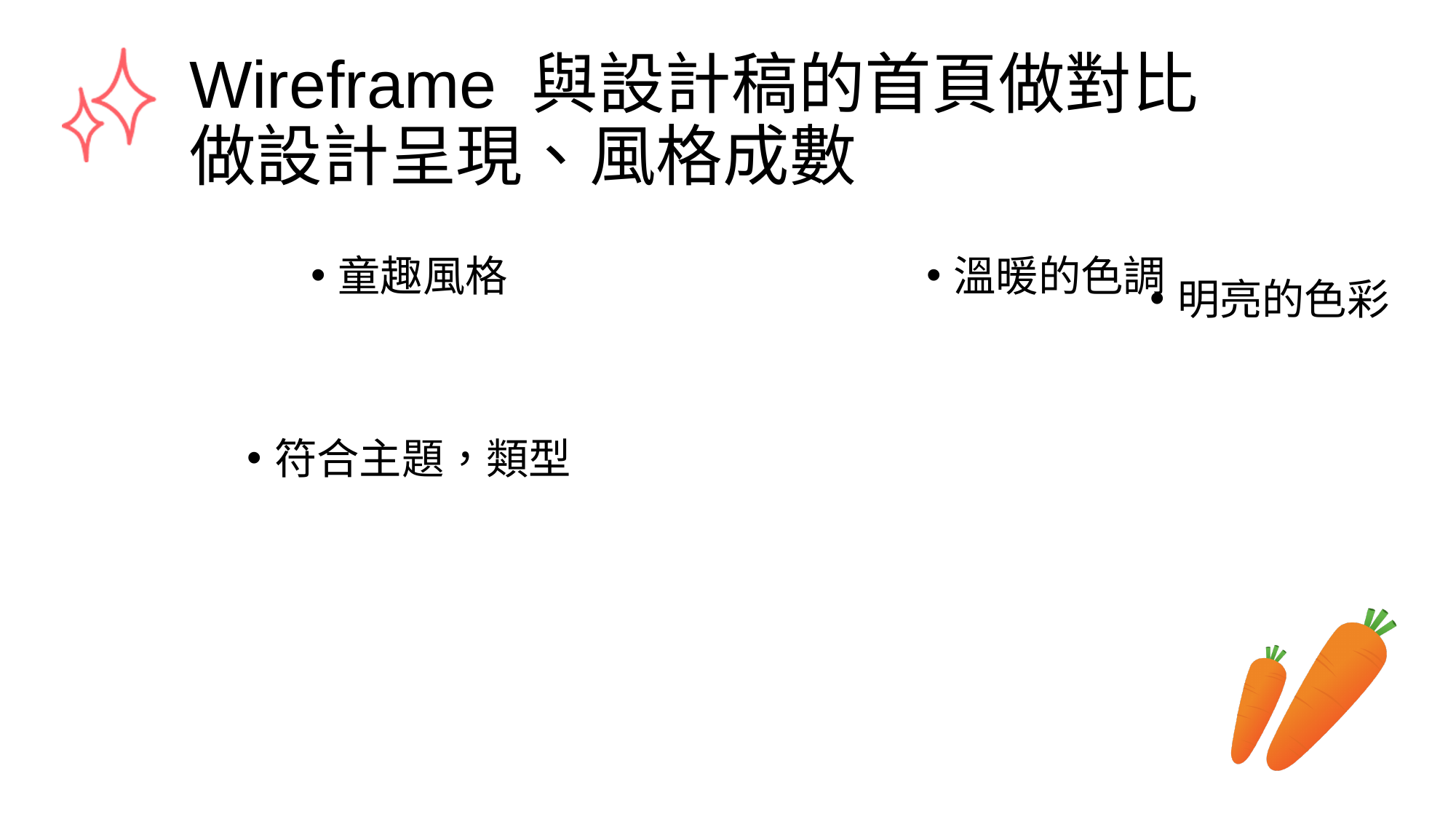

# Wireframe 與設計稿的首頁做對比 做設計呈現、風格成數
童趣風格

符合主題，類型
溫暖的色調
明亮的色彩